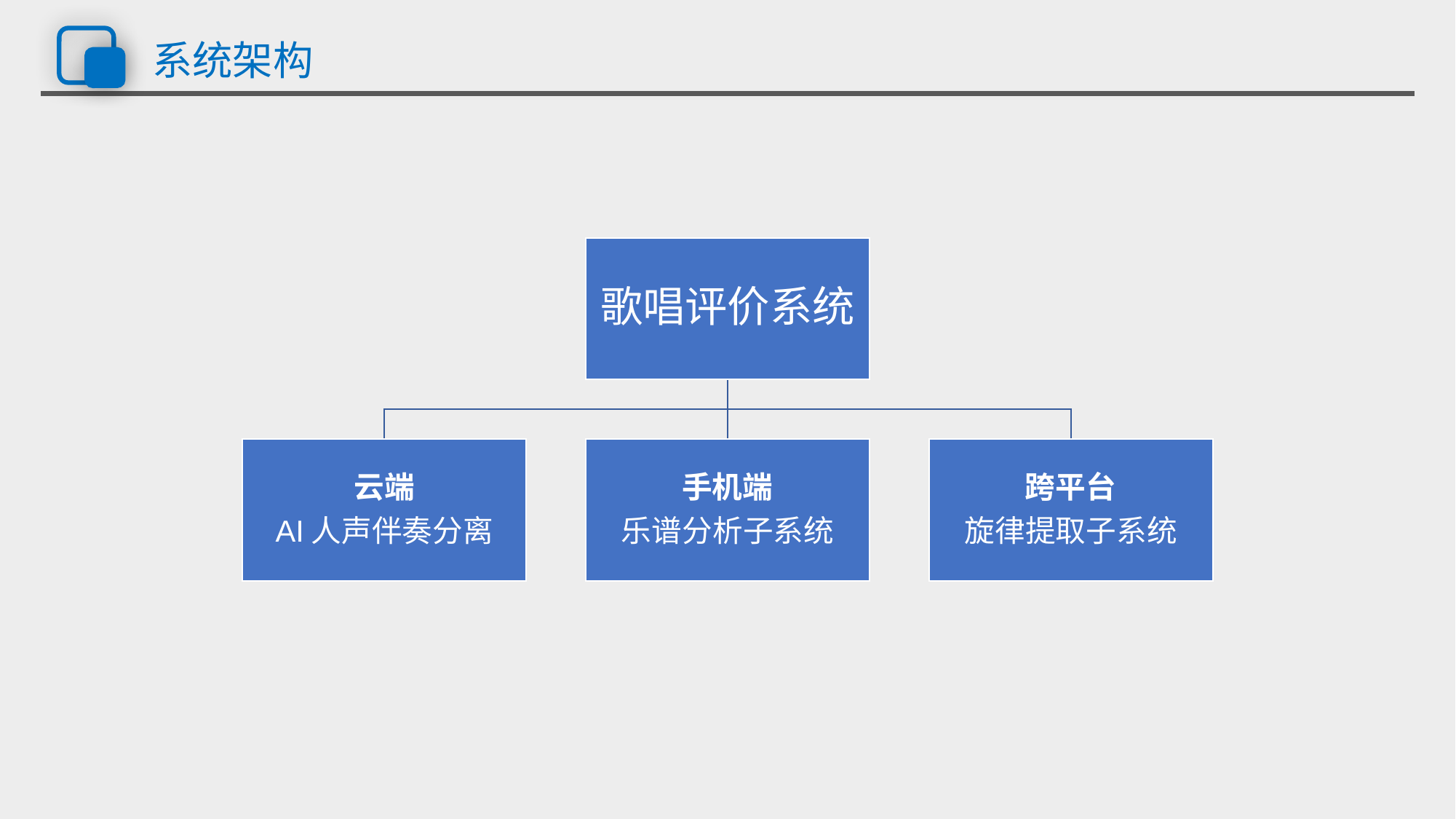

# 系统架构
歌唱评价系统
云端
AI人声伴奏分离
手机端
乐谱分析子系统
跨平台
旋律提取子系统